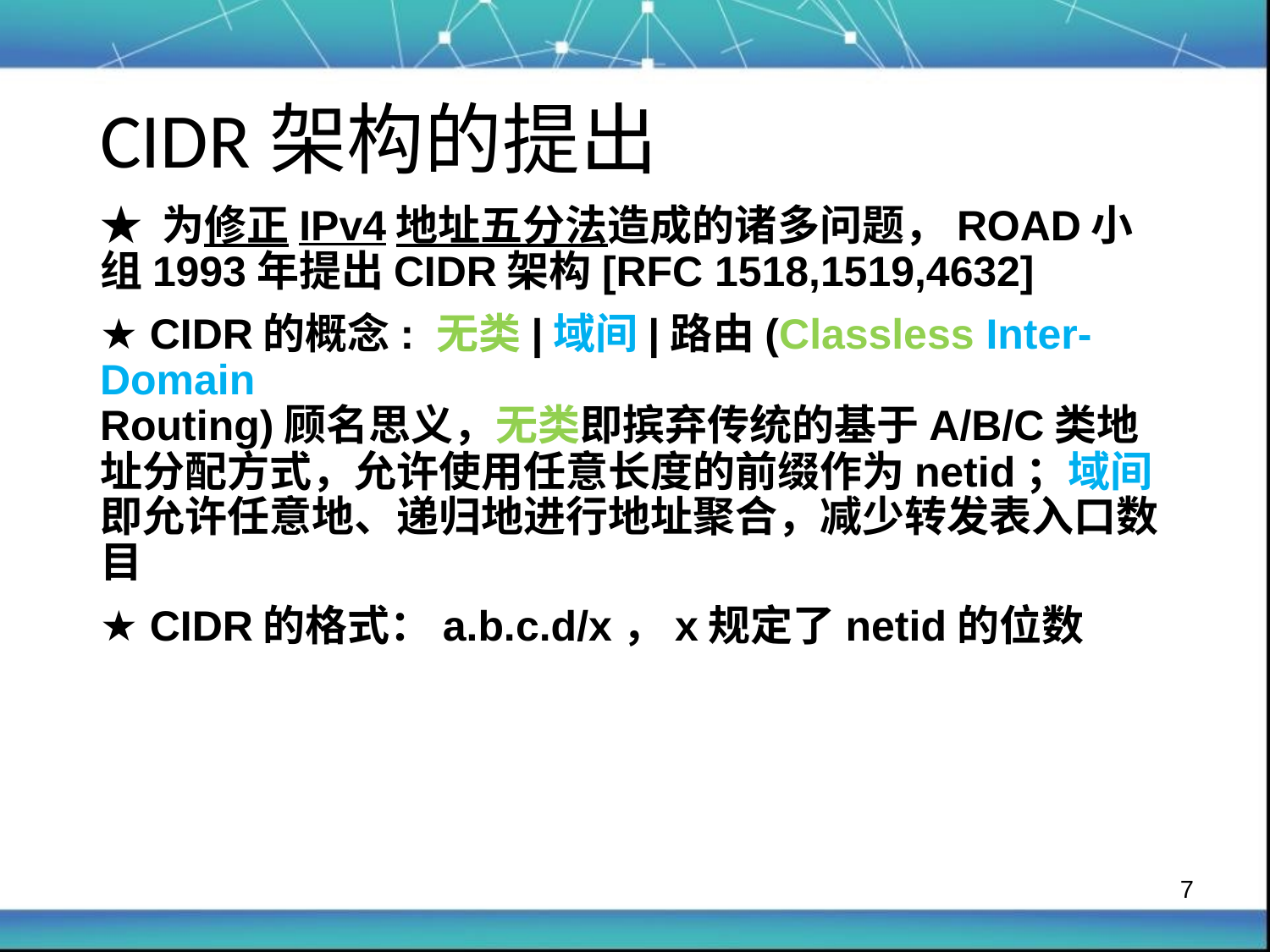

CIDR架构的提出
★ 为修正IPv4地址五分法造成的诸多问题，ROAD小组1993年提出CIDR架构[RFC 1518,1519,4632]
★ CIDR的概念: 无类|域间|路由(Classless Inter-Domain Routing)顾名思义，无类即摈弃传统的基于A/B/C类地址分配方式，允许使用任意长度的前缀作为netid；域间即允许任意地、递归地进行地址聚合，减少转发表入口数目
★ CIDR的格式：a.b.c.d/x，x规定了netid的位数

7